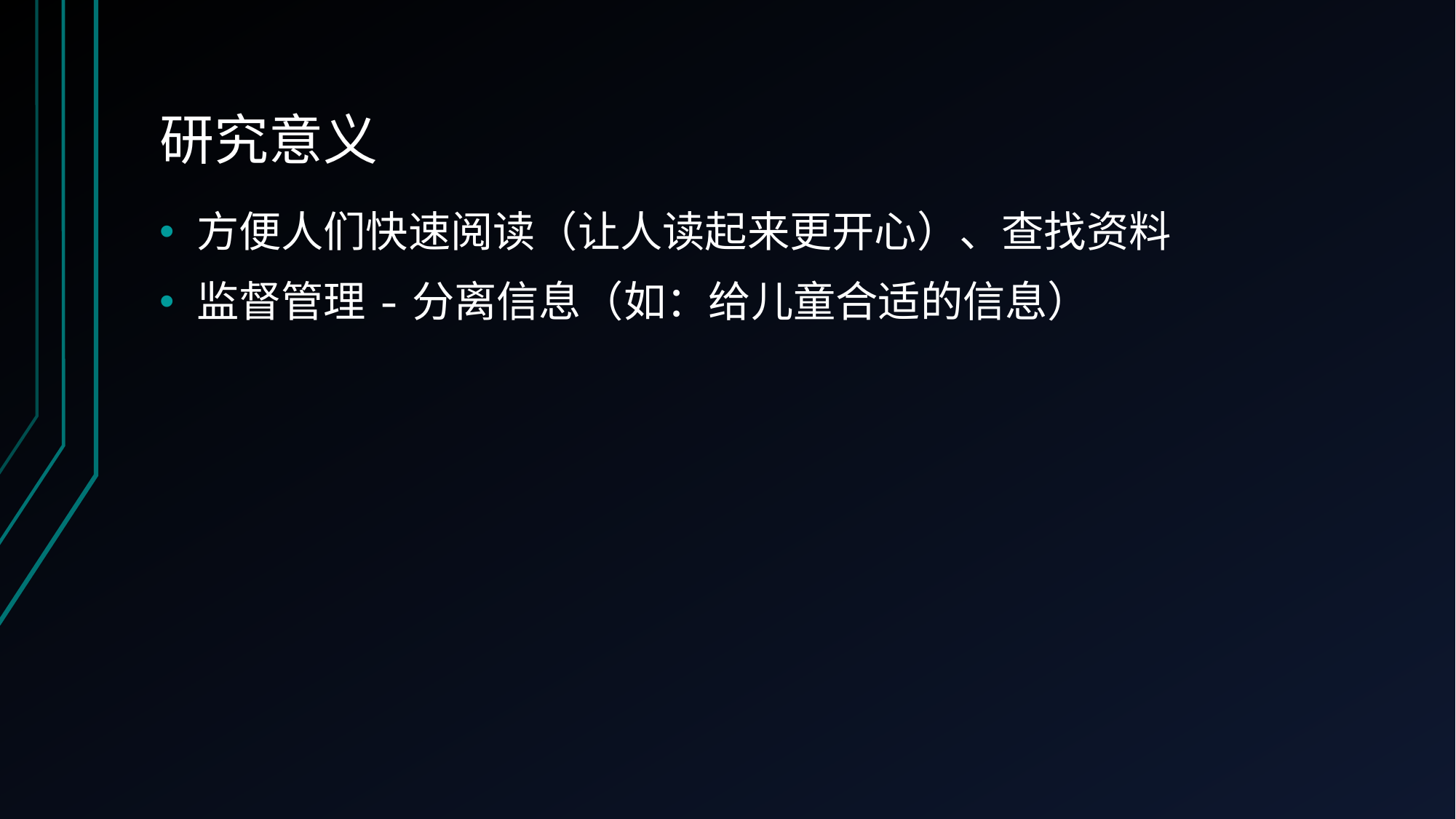

# 研究意义
方便人们快速阅读（让人读起来更开心）、查找资料
监督管理-分离信息（如：给儿童合适的信息）